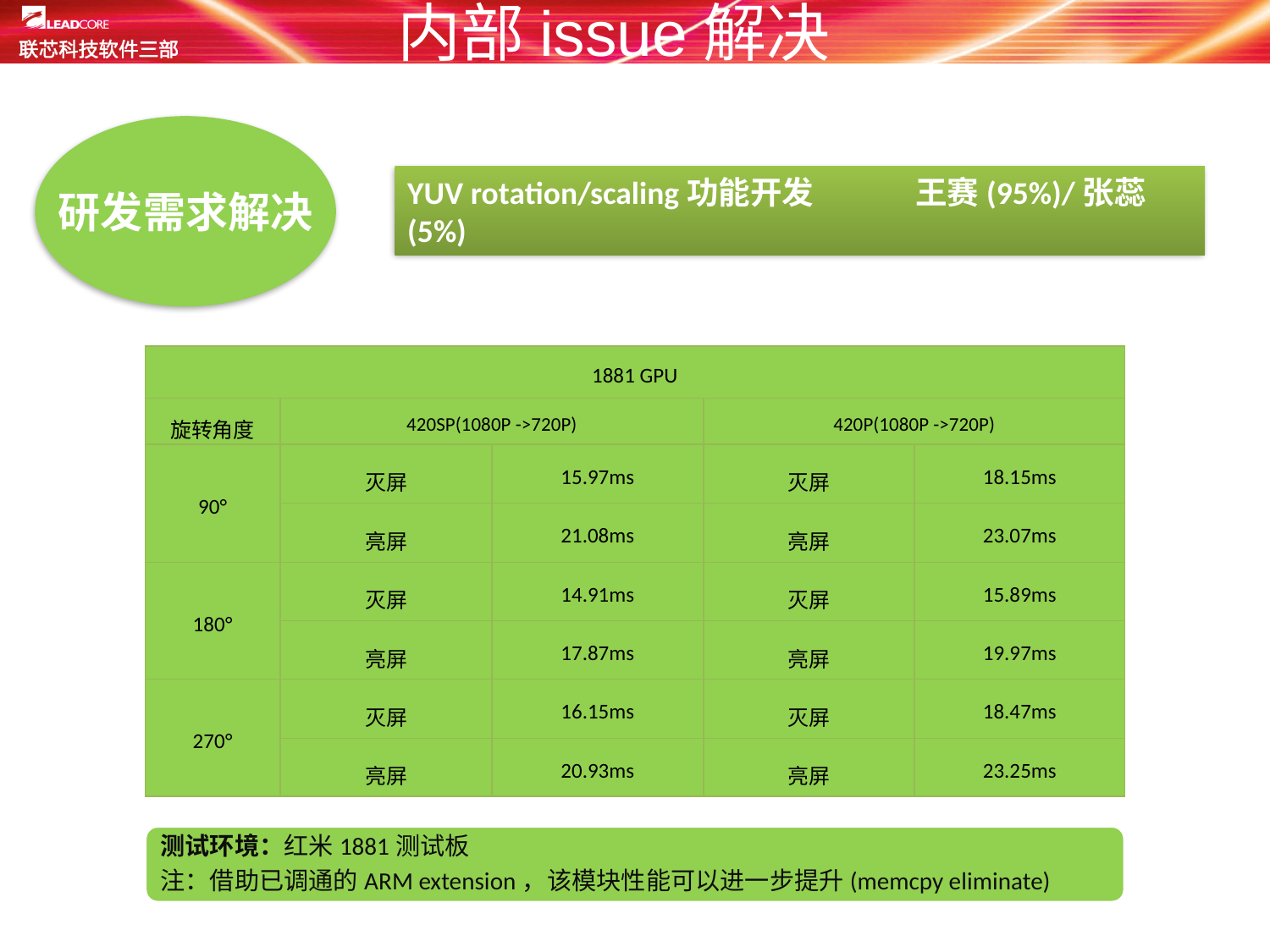

内部issue解决
研发需求解决
YUV rotation/scaling功能开发	王赛(95%)/张蕊(5%)
| 1881 GPU |  |  |  |  |
| --- | --- | --- | --- | --- |
| 旋转角度 | 420SP(1080P ->720P) |  | 420P(1080P ->720P) |  |
| 90° | 灭屏 | 15.97ms | 灭屏 | 18.15ms |
|  | 亮屏 | 21.08ms | 亮屏 | 23.07ms |
| 180° | 灭屏 | 14.91ms | 灭屏 | 15.89ms |
|  | 亮屏 | 17.87ms | 亮屏 | 19.97ms |
| 270° | 灭屏 | 16.15ms | 灭屏 | 18.47ms |
|  | 亮屏 | 20.93ms | 亮屏 | 23.25ms |

测试环境：红米1881测试板
注：借助已调通的ARM extension，该模块性能可以进一步提升(memcpy eliminate)